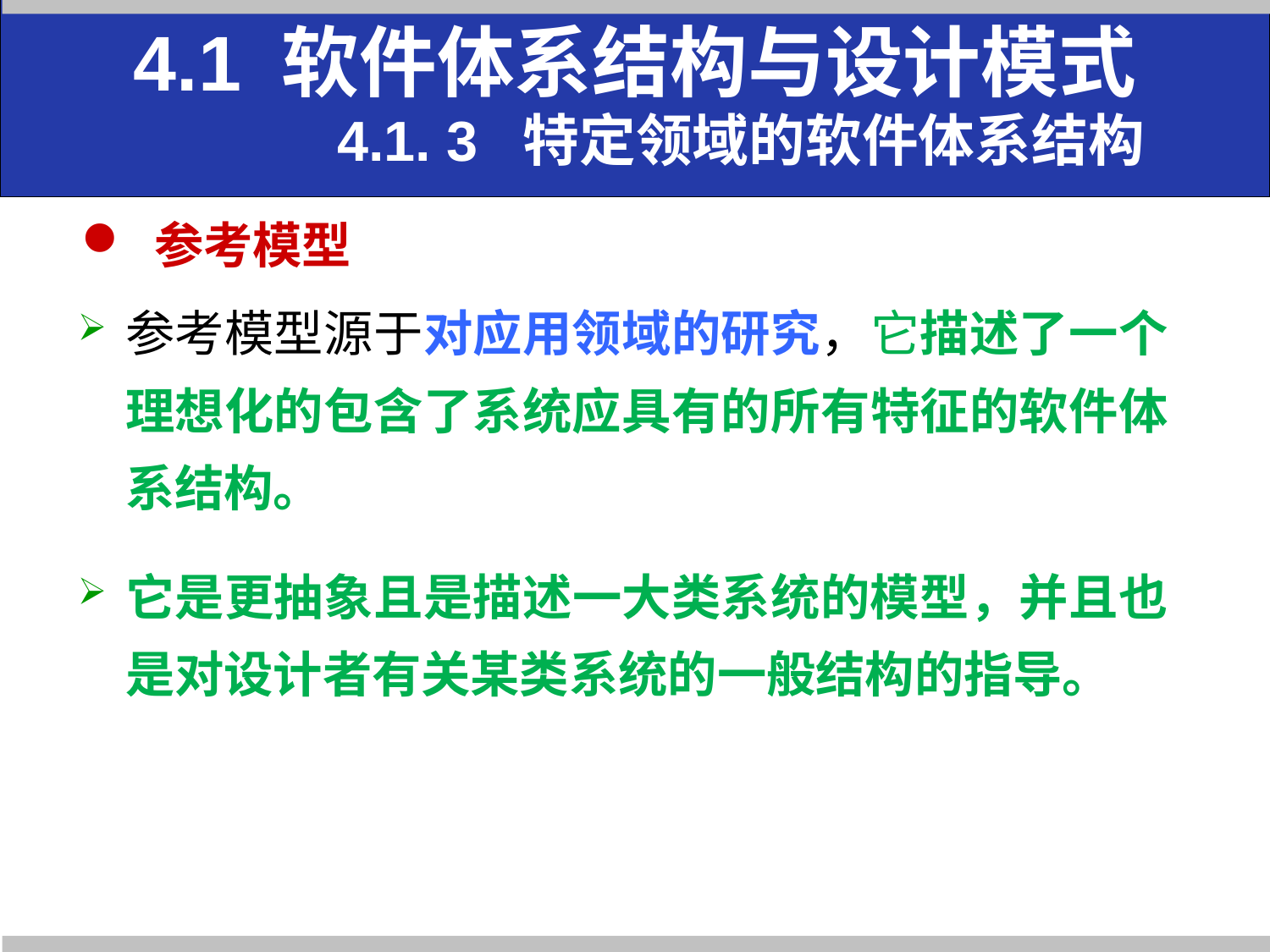

4.1 软件体系结构与设计模式
           4.1. 3  特定领域的软件体系结构
 参考模型
参考模型源于对应用领域的研究，它描述了一个理想化的包含了系统应具有的所有特征的软件体系结构。
它是更抽象且是描述一大类系统的模型，并且也是对设计者有关某类系统的一般结构的指导。

412